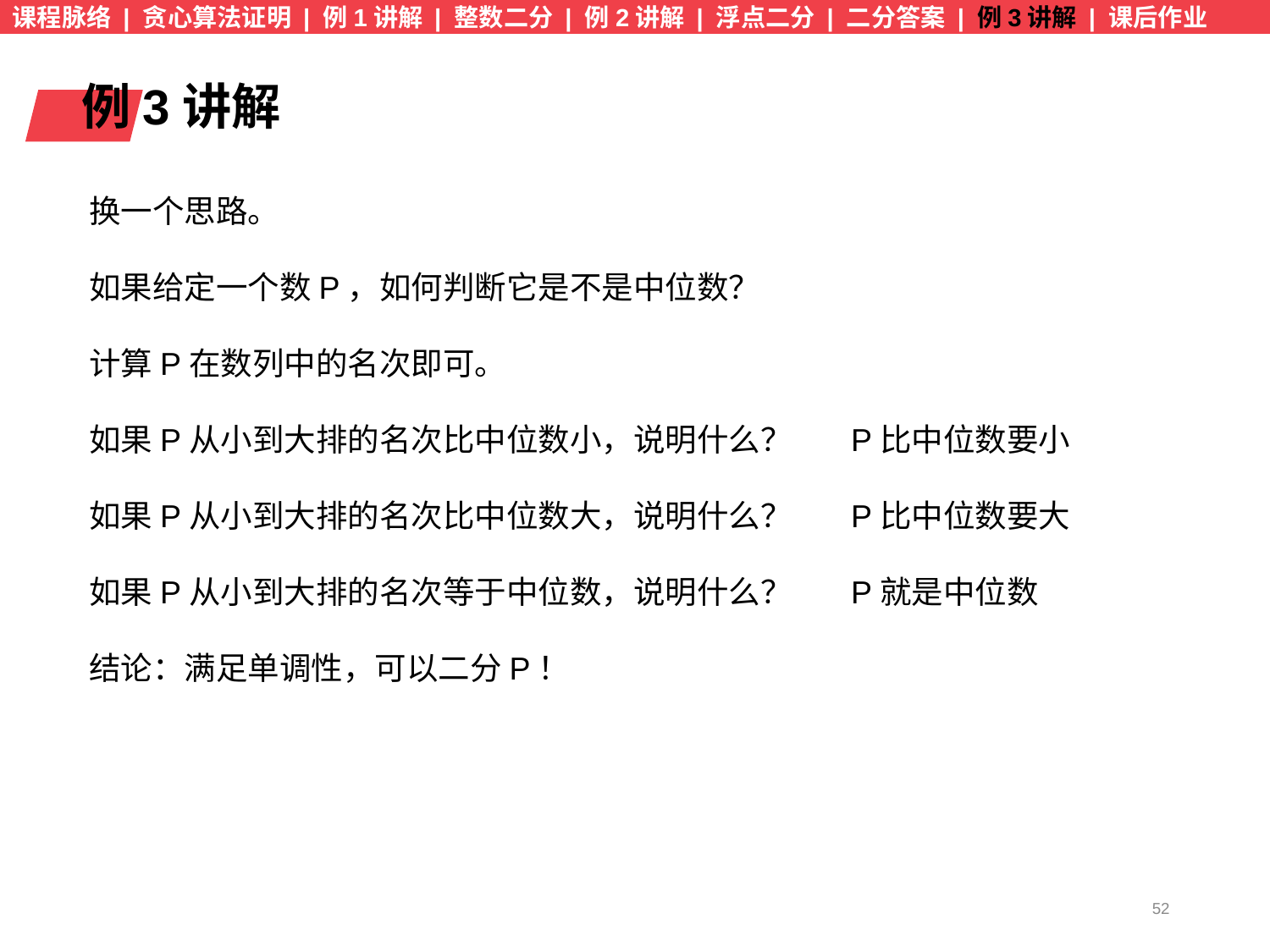

课程脉络 | 贪心算法证明 | 例1讲解 | 整数二分 | 例2讲解 | 浮点二分 | 二分答案 | 例3讲解 | 课后作业
例3讲解

换一个思路。

如果给定一个数P，如何判断它是不是中位数？

计算P在数列中的名次即可。

如果P从小到大排的名次比中位数小，说明什么？	P比中位数要小

如果P从小到大排的名次比中位数大，说明什么？	P比中位数要大

如果P从小到大排的名次等于中位数，说明什么？	P就是中位数

结论：满足单调性，可以二分P！
52